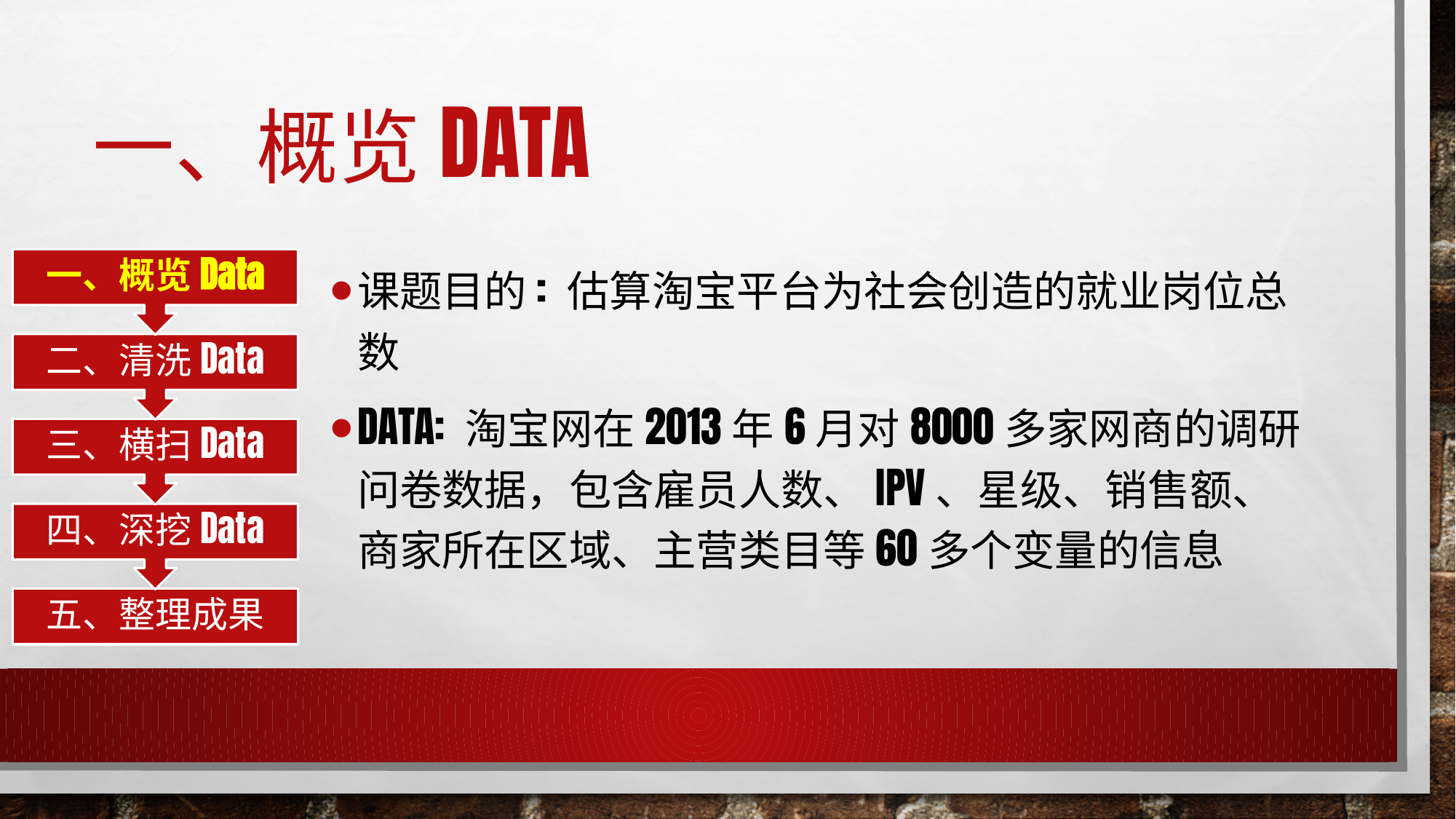

# 一、概览data
课题目的: 估算淘宝平台为社会创造的就业岗位总数
DATA: 淘宝网在2013年6月对8000多家网商的调研问卷数据，包含雇员人数、IPV、星级、销售额、商家所在区域、主营类目等60多个变量的信息

五、整理成果
四、深挖Data
三、横扫Data
二、清洗Data
一、概览Data